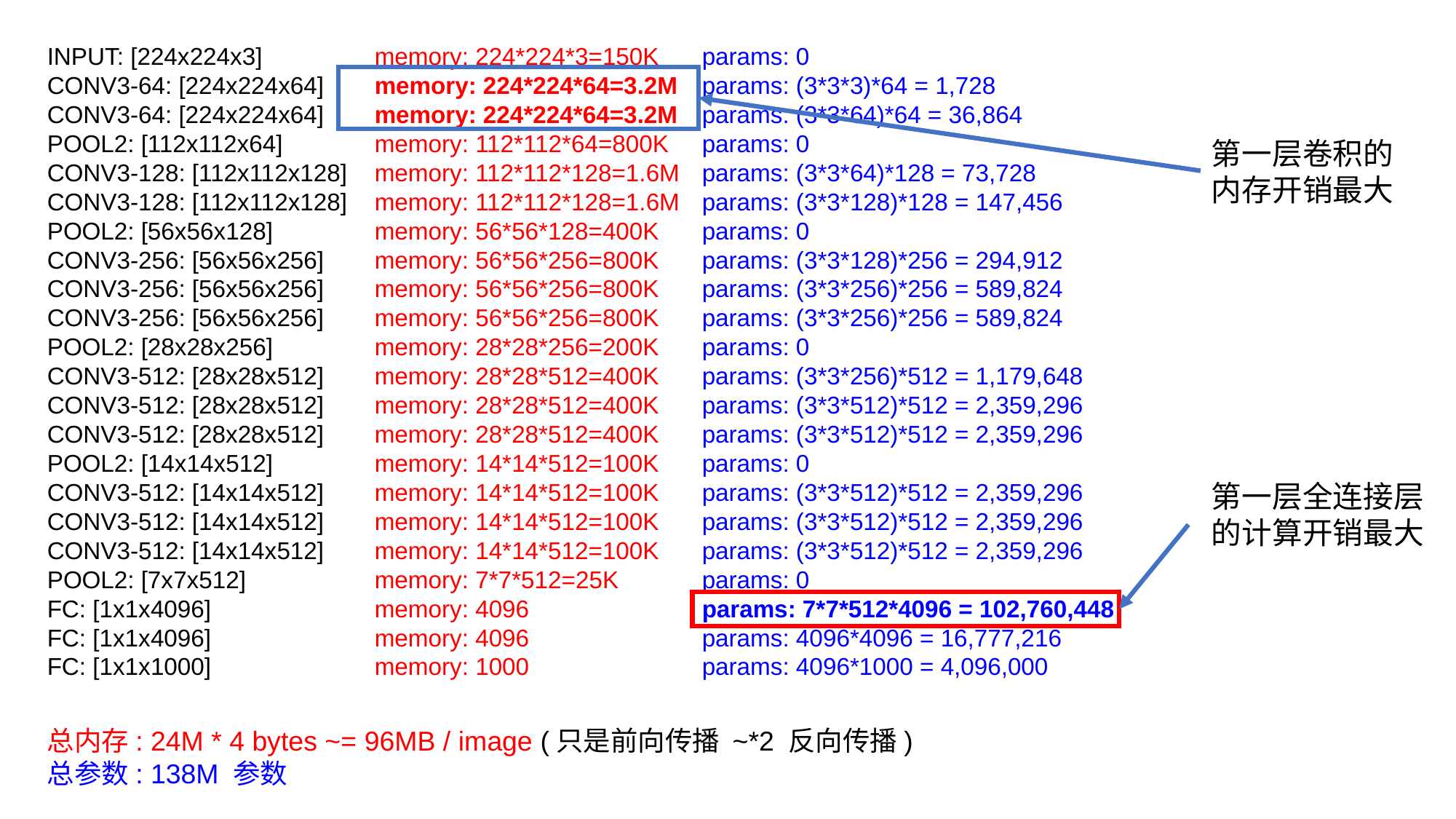

INPUT: [224x224x3]            	memory: 224*224*3=150K    	params: 0
CONV3-64: [224x224x64]     	memory: 224*224*64=3.2M  	params: (3*3*3)*64 = 1,728
CONV3-64: [224x224x64]     	memory: 224*224*64=3.2M   	params: (3*3*64)*64 = 36,864
POOL2: [112x112x64]           	memory: 112*112*64=800K   	params: 0
CONV3-128: [112x112x128]  	memory: 112*112*128=1.6M 	params: (3*3*64)*128 = 73,728
CONV3-128: [112x112x128]  	memory: 112*112*128=1.6M 	params: (3*3*128)*128 = 147,456
POOL2: [56x56x128]             	memory: 56*56*128=400K    	params: 0
CONV3-256: [56x56x256]     	memory: 56*56*256=800K    	params: (3*3*128)*256 = 294,912
CONV3-256: [56x56x256]     	memory: 56*56*256=800K    	params: (3*3*256)*256 = 589,824
CONV3-256: [56x56x256]     	memory: 56*56*256=800K     	params: (3*3*256)*256 = 589,824
POOL2: [28x28x256]             	memory: 28*28*256=200K   	params: 0
CONV3-512: [28x28x512]     	memory: 28*28*512=400K     	params: (3*3*256)*512 = 1,179,648
CONV3-512: [28x28x512]     	memory: 28*28*512=400K    	params: (3*3*512)*512 = 2,359,296
CONV3-512: [28x28x512]     	memory: 28*28*512=400K    	params: (3*3*512)*512 = 2,359,296
POOL2: [14x14x512]             	memory: 14*14*512=100K    	params: 0
CONV3-512: [14x14x512]     	memory: 14*14*512=100K    	params: (3*3*512)*512 = 2,359,296
CONV3-512: [14x14x512]     	memory: 14*14*512=100K    	params: (3*3*512)*512 = 2,359,296
CONV3-512: [14x14x512]     	memory: 14*14*512=100K   	params: (3*3*512)*512 = 2,359,296
POOL2: [7x7x512]                	memory: 7*7*512=25K         	params: 0
FC: [1x1x4096]                     	memory: 4096                        	params: 7*7*512*4096 = 102,760,448
FC: [1x1x4096]                     	memory: 4096       		params: 4096*4096 = 16,777,216
FC: [1x1x1000]                     	memory: 1000 		params: 4096*1000 = 4,096,000

第一层卷积的内存开销最大
第一层全连接层的计算开销最大

总内存: 24M * 4 bytes ~= 96MB / image (只是前向传播 ~*2 反向传播)
总参数: 138M 参数